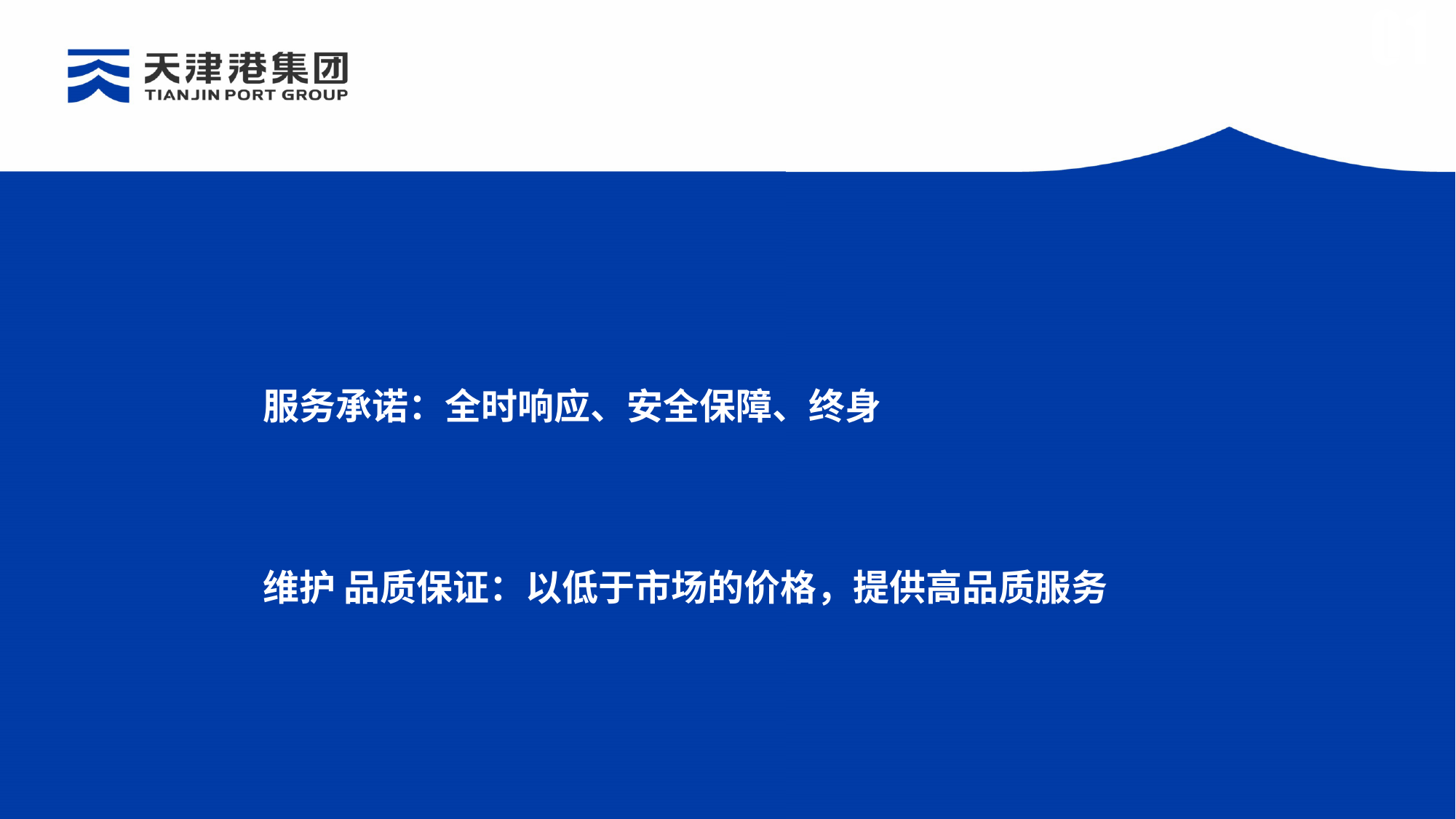

服务承诺：全时响应、安全保障、终身

维护 品质保证：以低于市场的价格，提供高品质服务